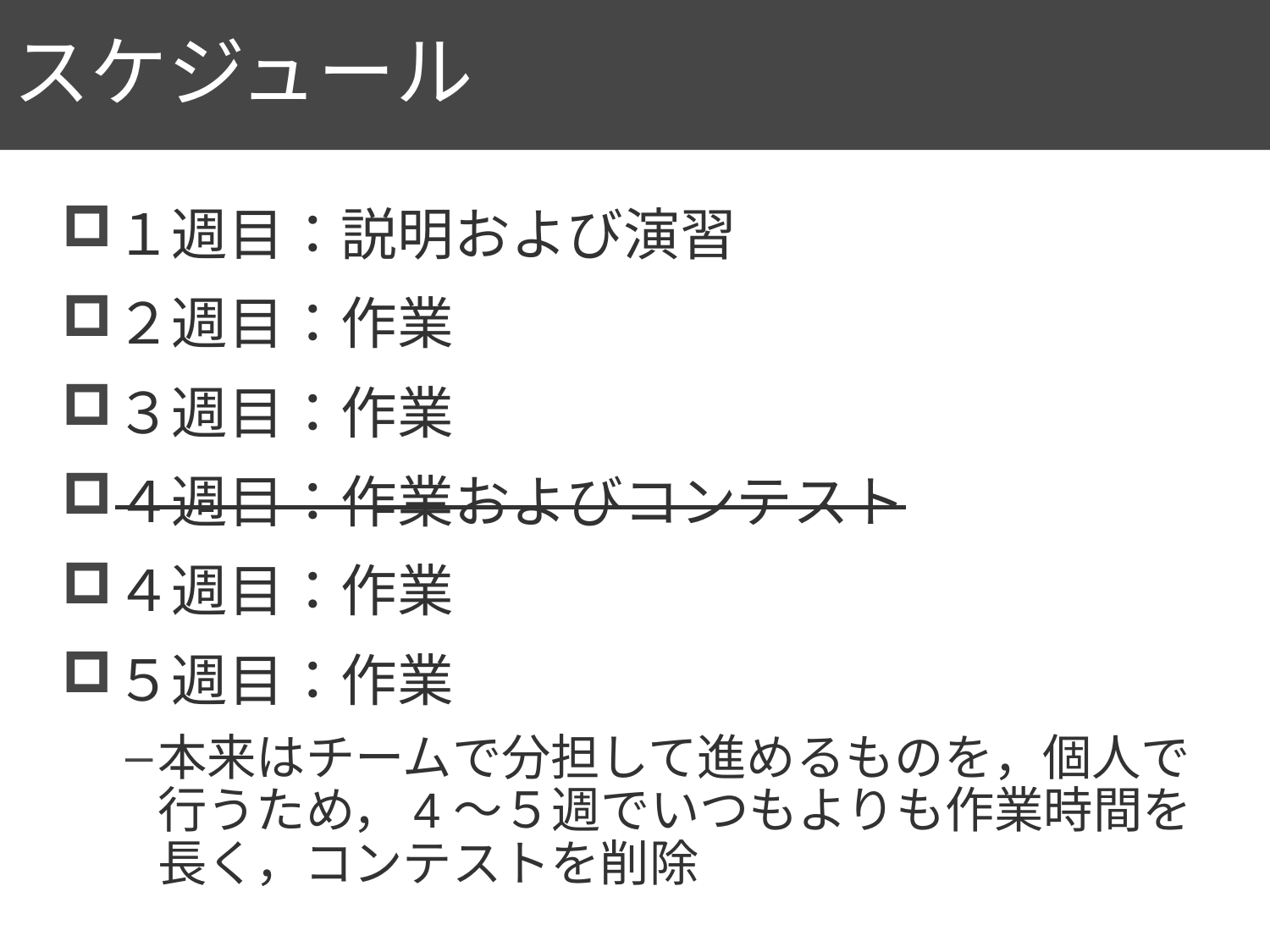

# スケジュール
7
１週目：説明および演習
２週目：作業
３週目：作業
４週目：作業およびコンテスト
４週目：作業
５週目：作業
本来はチームで分担して進めるものを，個人で行うため，4～５週でいつもよりも作業時間を長く，コンテストを削除